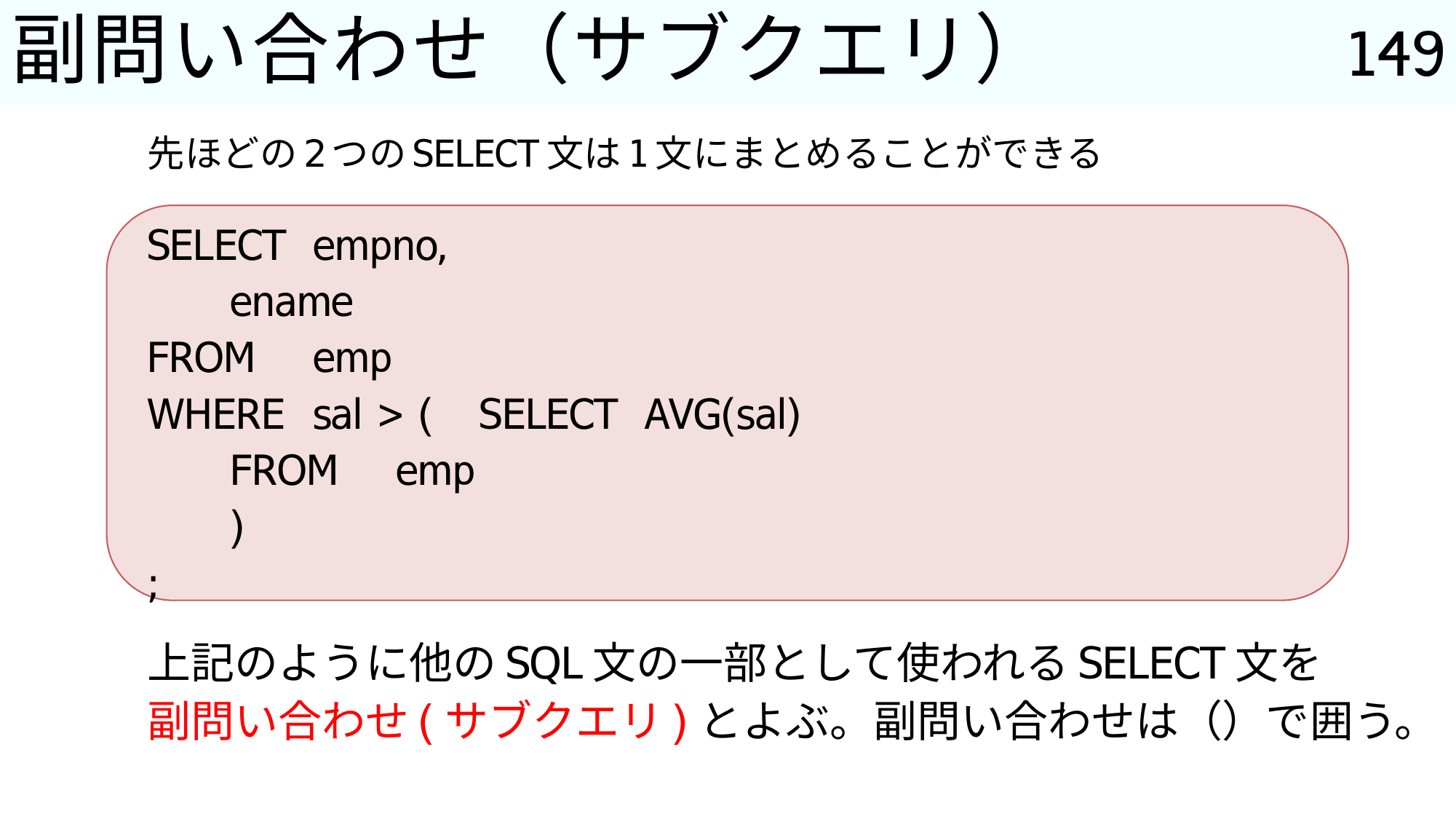

149
# 副問い合わせ（サブクエリ）
先ほどの2つのSELECT文は1文にまとめることができる

SELECT		empno,
			ename
FROM		emp
WHERE		sal > (	SELECT 	AVG(sal)
					FROM	emp
				)
;
上記のように他のSQL文の一部として使われるSELECT文を
副問い合わせ(サブクエリ)とよぶ。副問い合わせは（）で囲う。